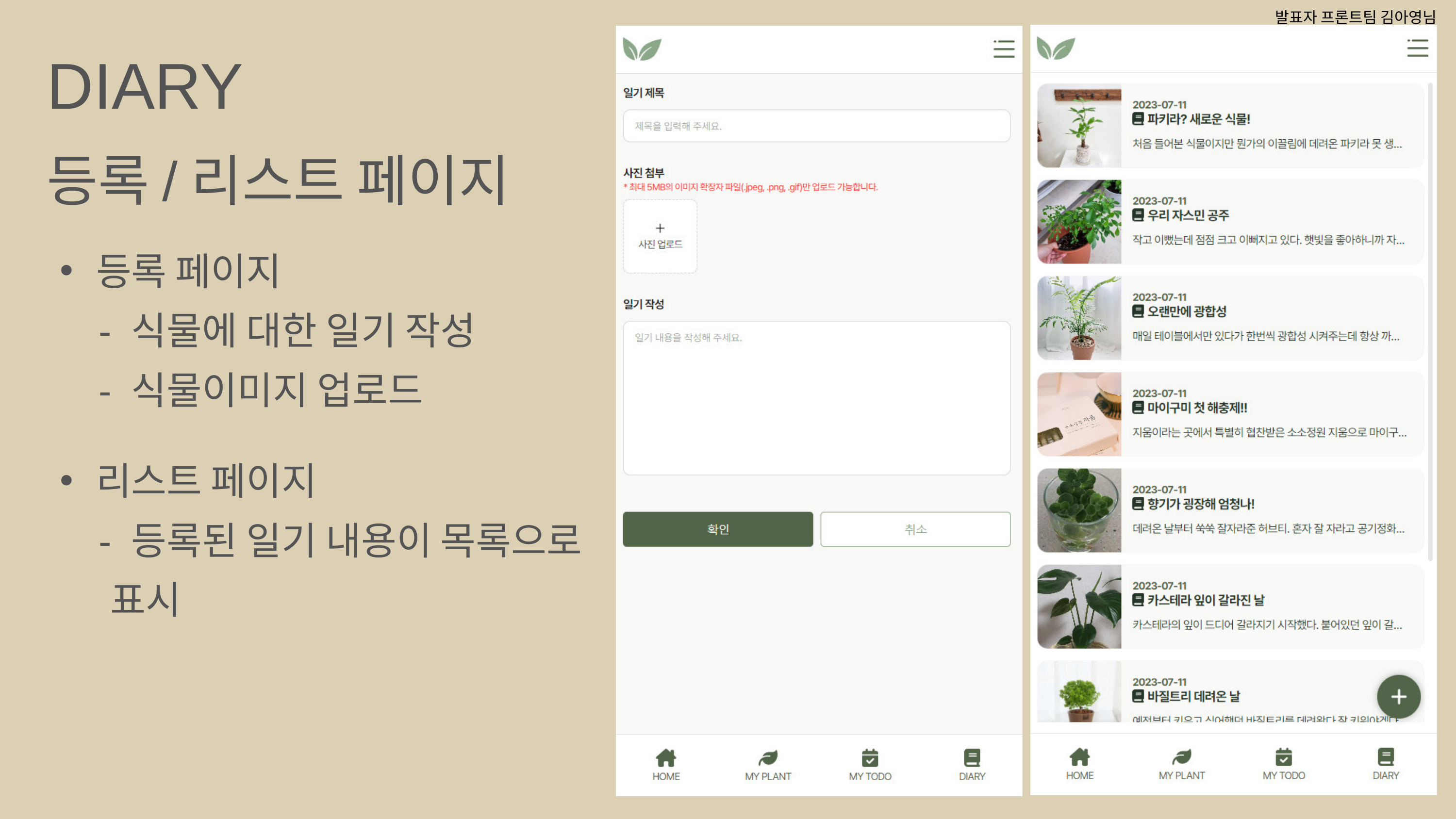

발표자 프론트팀 김아영님

DIARY
등록/리스트 페이지
등록 페이지
       - 식물에 대한 일기 작성
       - 식물이미지 업로드
리스트 페이지
       - 등록된 일기 내용이 목록으로
         표시